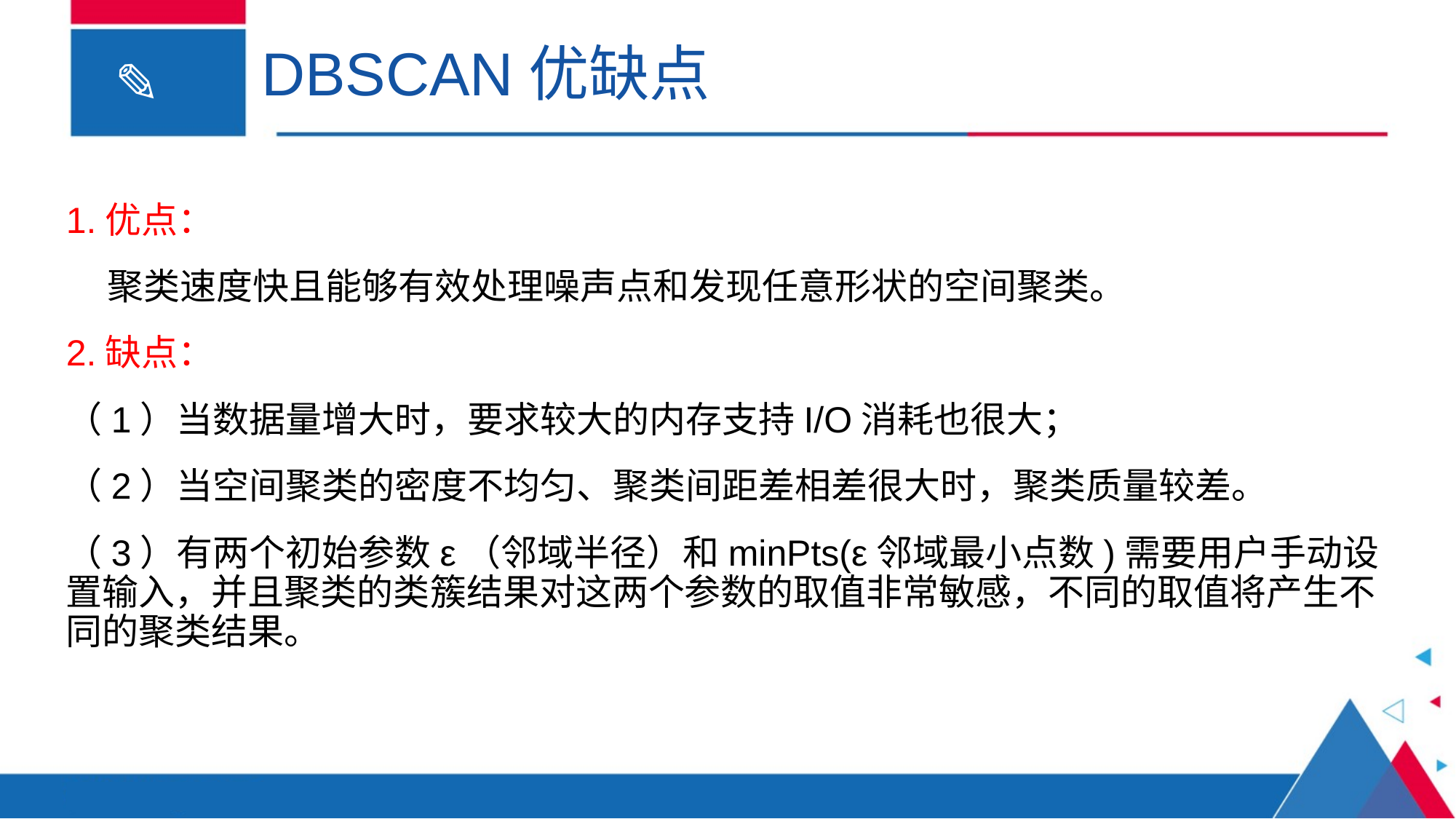

# DBSCAN优缺点
1.优点：
    聚类速度快且能够有效处理噪声点和发现任意形状的空间聚类。
2.缺点：
（1）当数据量增大时，要求较大的内存支持I/O消耗也很大；（2）当空间聚类的密度不均匀、聚类间距差相差很大时，聚类质量较差。（3）有两个初始参数ε（邻域半径）和minPts(ε邻域最小点数)需要用户手动设置输入，并且聚类的类簇结果对这两个参数的取值非常敏感，不同的取值将产生不同的聚类结果。